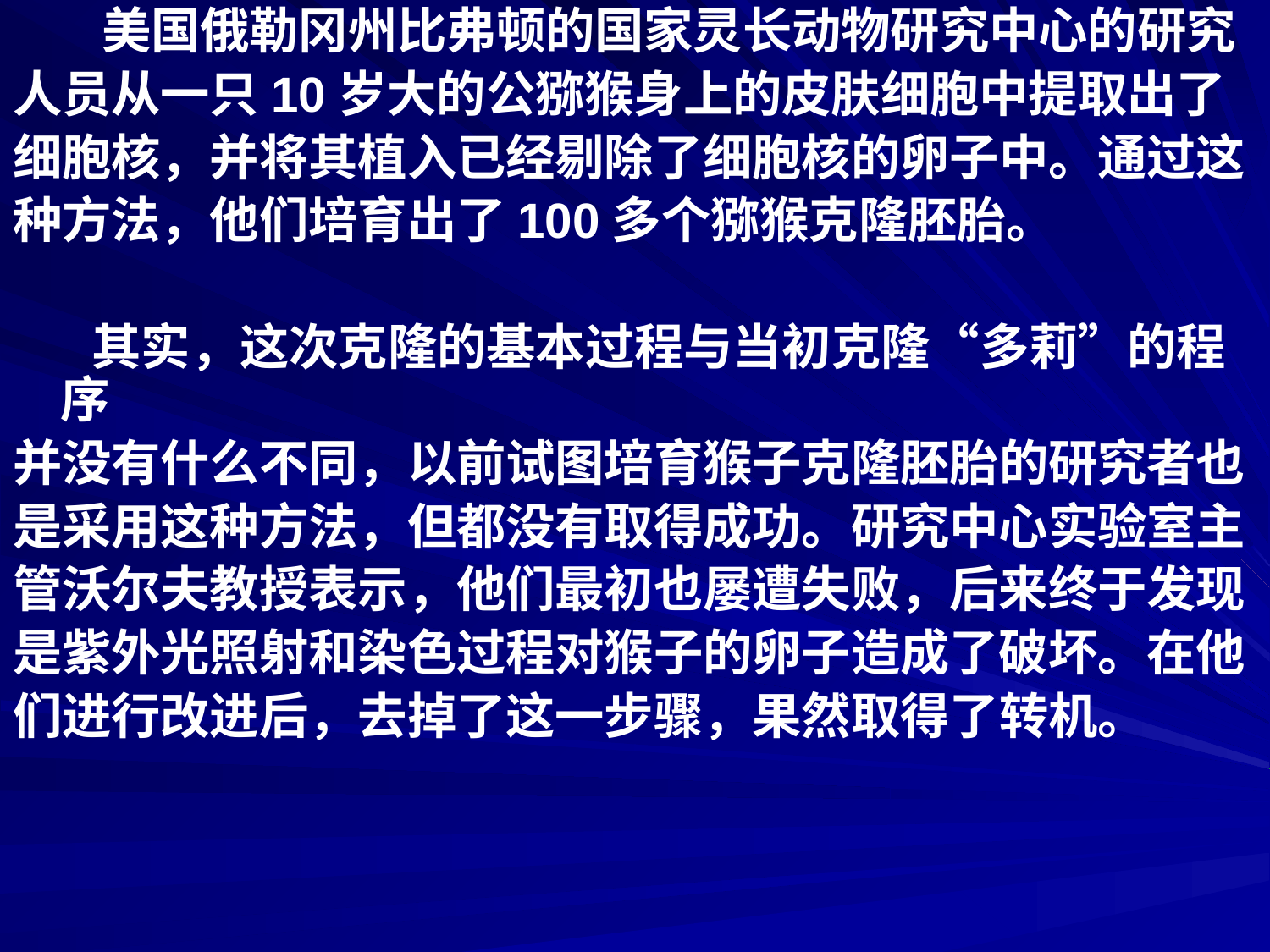

美国俄勒冈州比弗顿的国家灵长动物研究中心的研究
人员从一只10岁大的公猕猴身上的皮肤细胞中提取出了
细胞核，并将其植入已经剔除了细胞核的卵子中。通过这
种方法，他们培育出了100多个猕猴克隆胚胎。

      其实，这次克隆的基本过程与当初克隆“多莉”的程序
并没有什么不同，以前试图培育猴子克隆胚胎的研究者也
是采用这种方法，但都没有取得成功。研究中心实验室主
管沃尔夫教授表示，他们最初也屡遭失败，后来终于发现
是紫外光照射和染色过程对猴子的卵子造成了破坏。在他
们进行改进后，去掉了这一步骤，果然取得了转机。